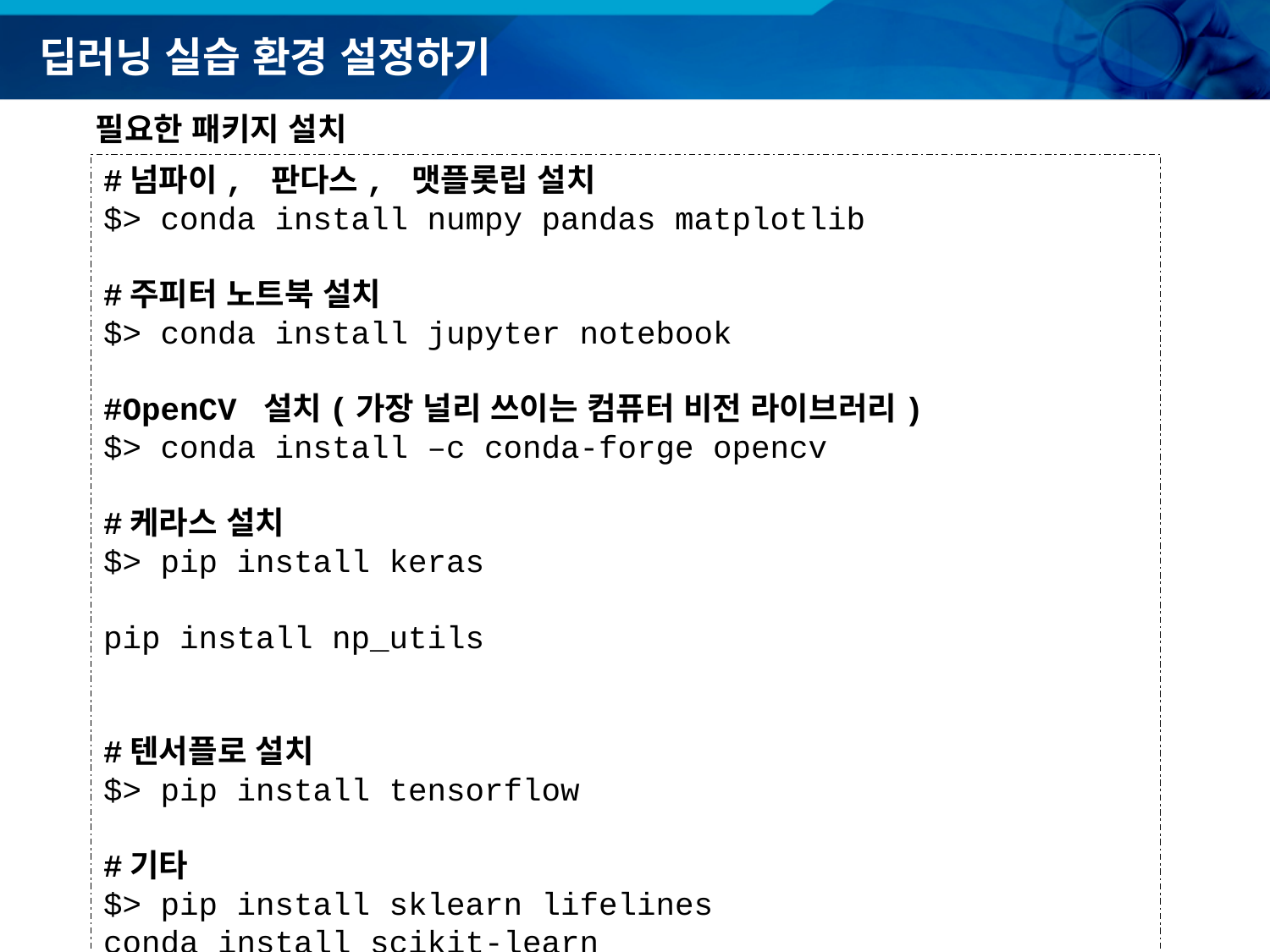

# 딥러닝 실습 환경 설정하기
필요한 패키지 설치
#넘파이, 판다스, 맷플롯립 설치
$> conda install numpy pandas matplotlib

#주피터 노트북 설치
$> conda install jupyter notebook

#OpenCV 설치(가장 널리 쓰이는 컴퓨터 비전 라이브러리)
$> conda install –c conda-forge opencv

#케라스 설치
$> pip install keras

pip install np_utils

#텐서플로 설치
$> pip install tensorflow

#기타
$> pip install sklearn lifelines
conda install scikit-learn

#패키지 목록 최종 확인
$> conda list